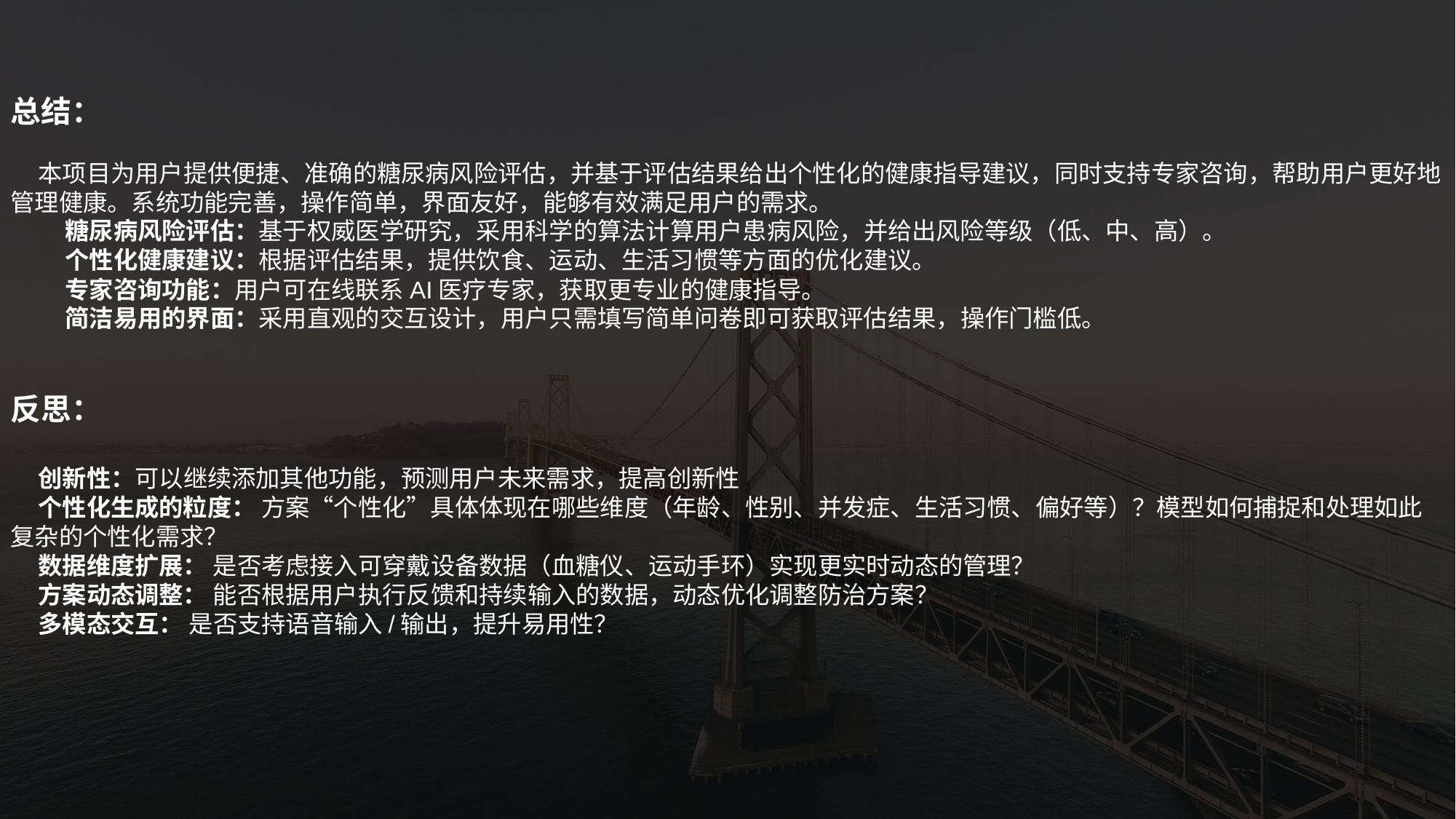

总结：

    本项目为用户提供便捷、准确的糖尿病风险评估，并基于评估结果给出个性化的健康指导建议，同时支持专家咨询，帮助用户更好地管理健康。系统功能完善，操作简单，界面友好，能够有效满足用户的需求。
糖尿病风险评估：基于权威医学研究，采用科学的算法计算用户患病风险，并给出风险等级（低、中、高）。
个性化健康建议：根据评估结果，提供饮食、运动、生活习惯等方面的优化建议。
专家咨询功能：用户可在线联系AI医疗专家，获取更专业的健康指导。
简洁易用的界面：采用直观的交互设计，用户只需填写简单问卷即可获取评估结果，操作门槛低。

反思：

    创新性：可以继续添加其他功能，预测用户未来需求，提高创新性
    个性化生成的粒度： 方案“个性化”具体体现在哪些维度（年龄、性别、并发症、生活习惯、偏好等）？模型如何捕捉和处理如此复杂的个性化需求？
    数据维度扩展： 是否考虑接入可穿戴设备数据（血糖仪、运动手环）实现更实时动态的管理？
    方案动态调整： 能否根据用户执行反馈和持续输入的数据，动态优化调整防治方案？
    多模态交互： 是否支持语音输入/输出，提升易用性？